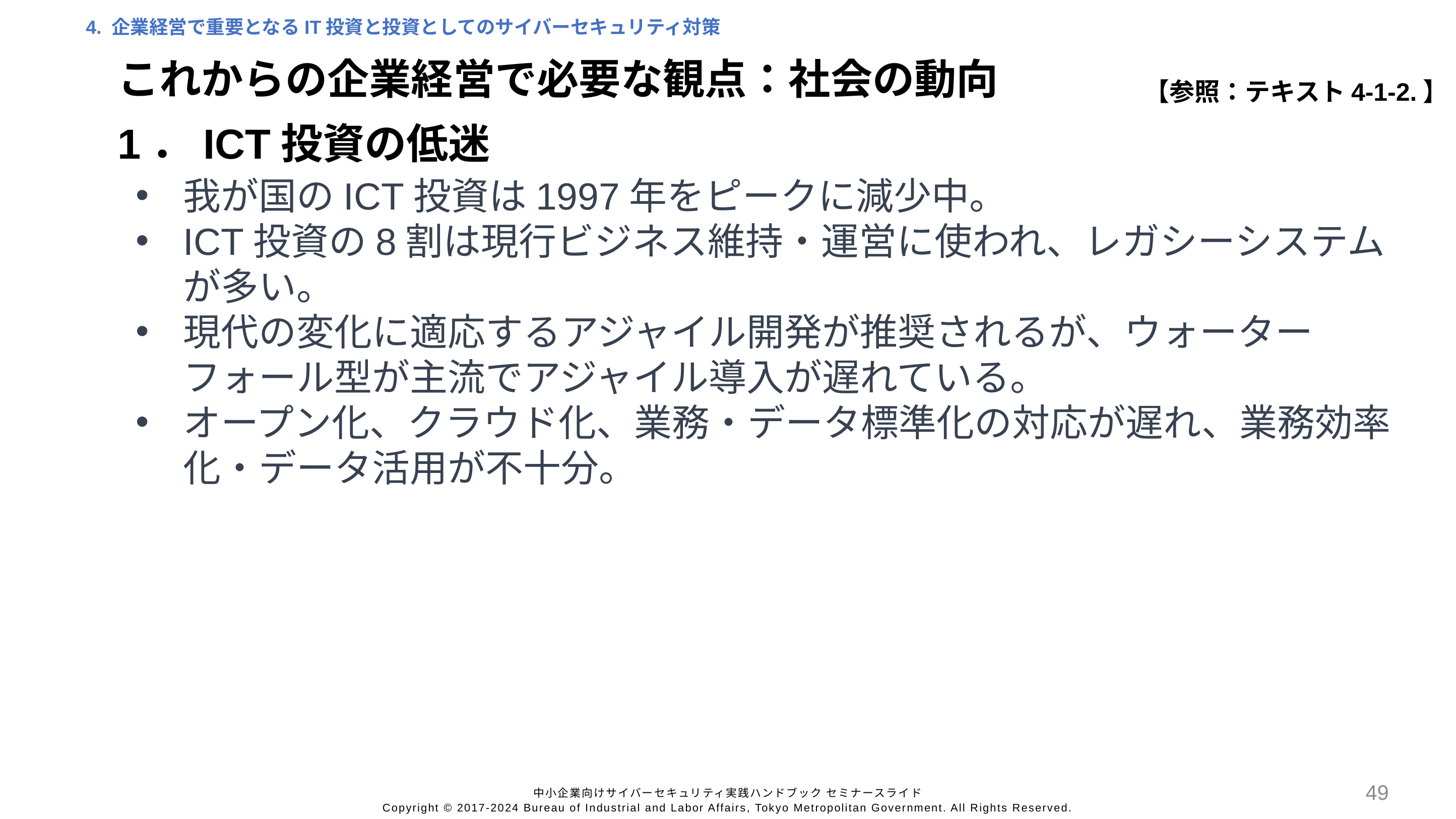

4. 企業経営で重要となるIT投資と投資としてのサイバーセキュリティ対策
これからの企業経営で必要な観点：社会の動向
【参照：テキスト4-1-2.】
1．ICT投資の低迷
我が国のICT投資は1997年をピークに減少中。
ICT投資の8割は現行ビジネス維持・運営に使われ、レガシーシステムが多い。
現代の変化に適応するアジャイル開発が推奨されるが、ウォーターフォール型が主流でアジャイル導入が遅れている。
オープン化、クラウド化、業務・データ標準化の対応が遅れ、業務効率化・データ活用が不十分。
49